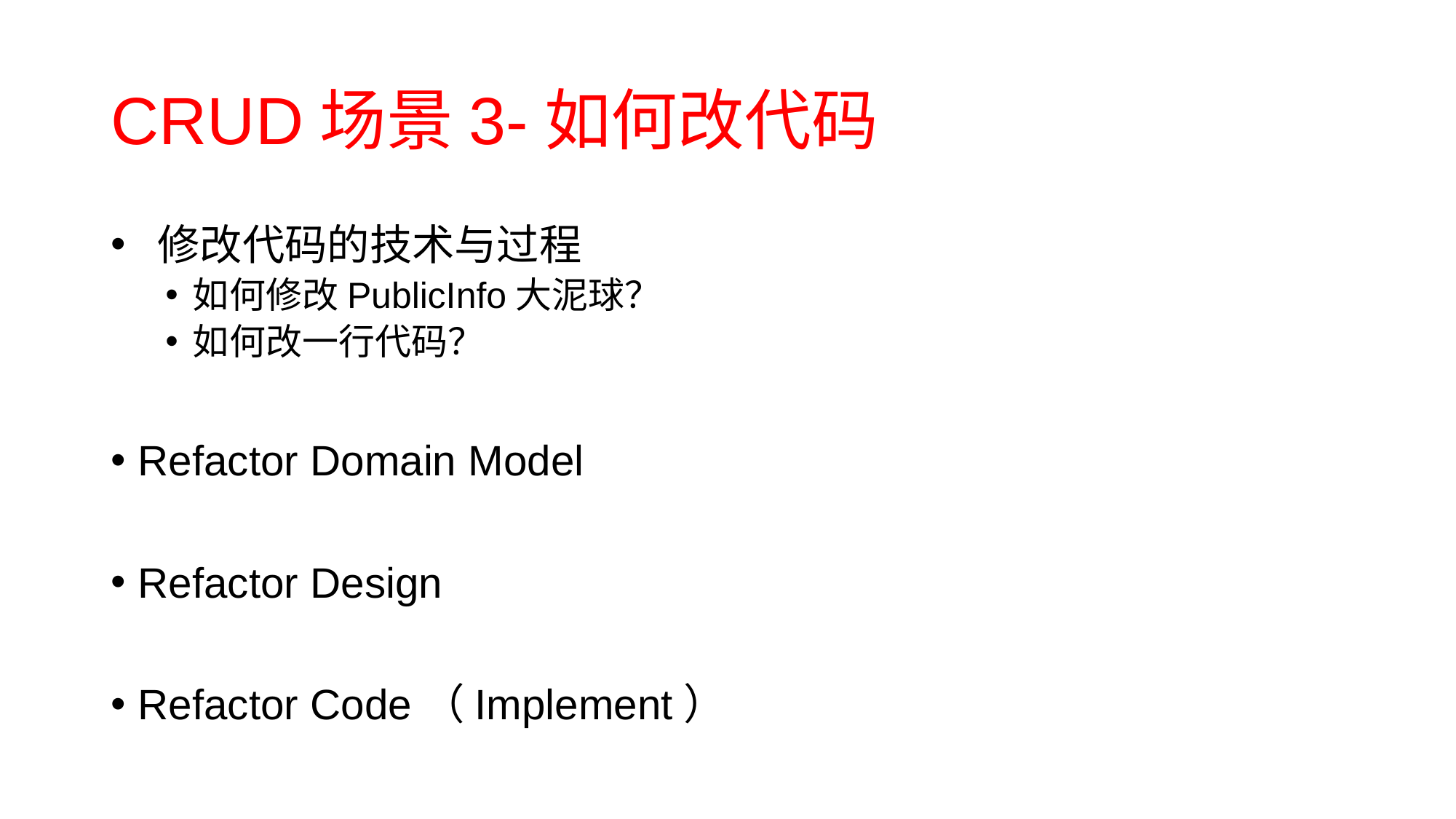

# CRUD场景3-如何改代码
 修改代码的技术与过程
如何修改PublicInfo大泥球？
如何改一行代码？

Refactor Domain Model

Refactor Design

Refactor Code（Implement）